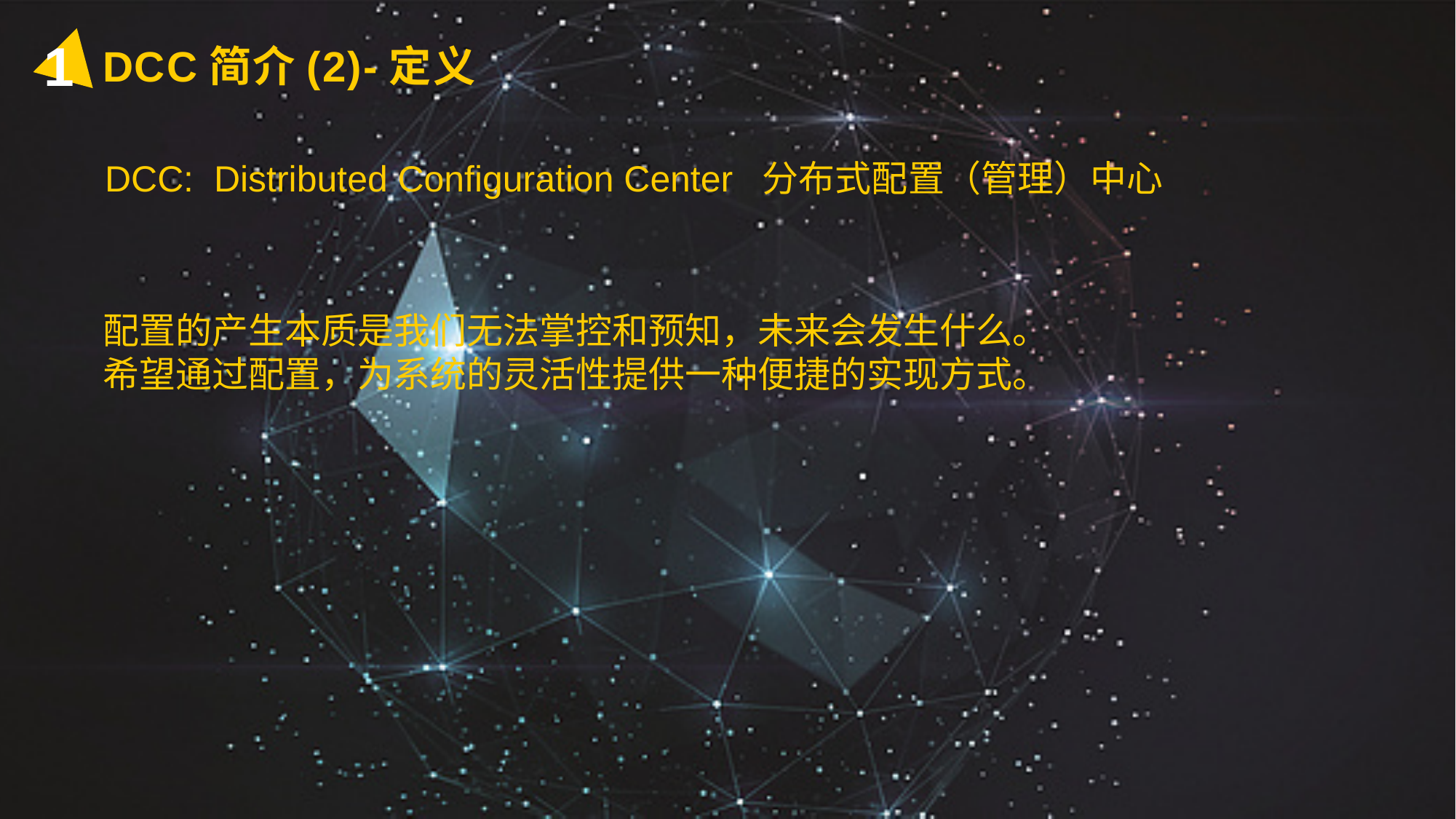

1
DCC简介(2)-定义

DCC:  Distributed Configuration Center  分布式配置（管理）中心
配置的产生本质是我们无法掌控和预知，未来会发生什么。
希望通过配置，为系统的灵活性提供一种便捷的实现方式。